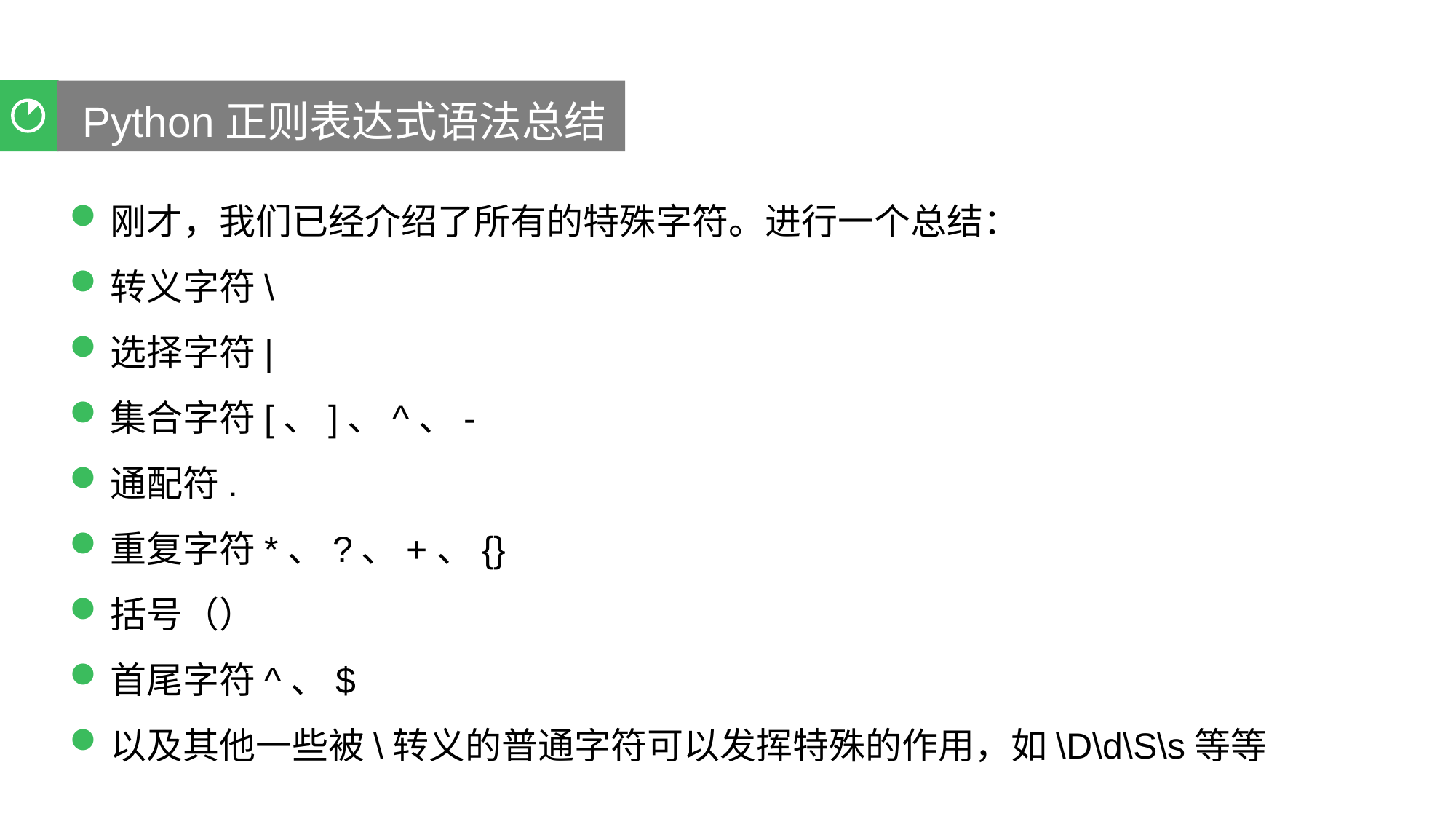

Python正则表达式语法总结

聚类分析
刚才，我们已经介绍了所有的特殊字符。进行一个总结：
转义字符\
选择字符|
集合字符[、]、^、-
通配符.
重复字符*、?、+、{}
括号（）
首尾字符^、$
以及其他一些被\转义的普通字符可以发挥特殊的作用，如\D\d\S\s等等